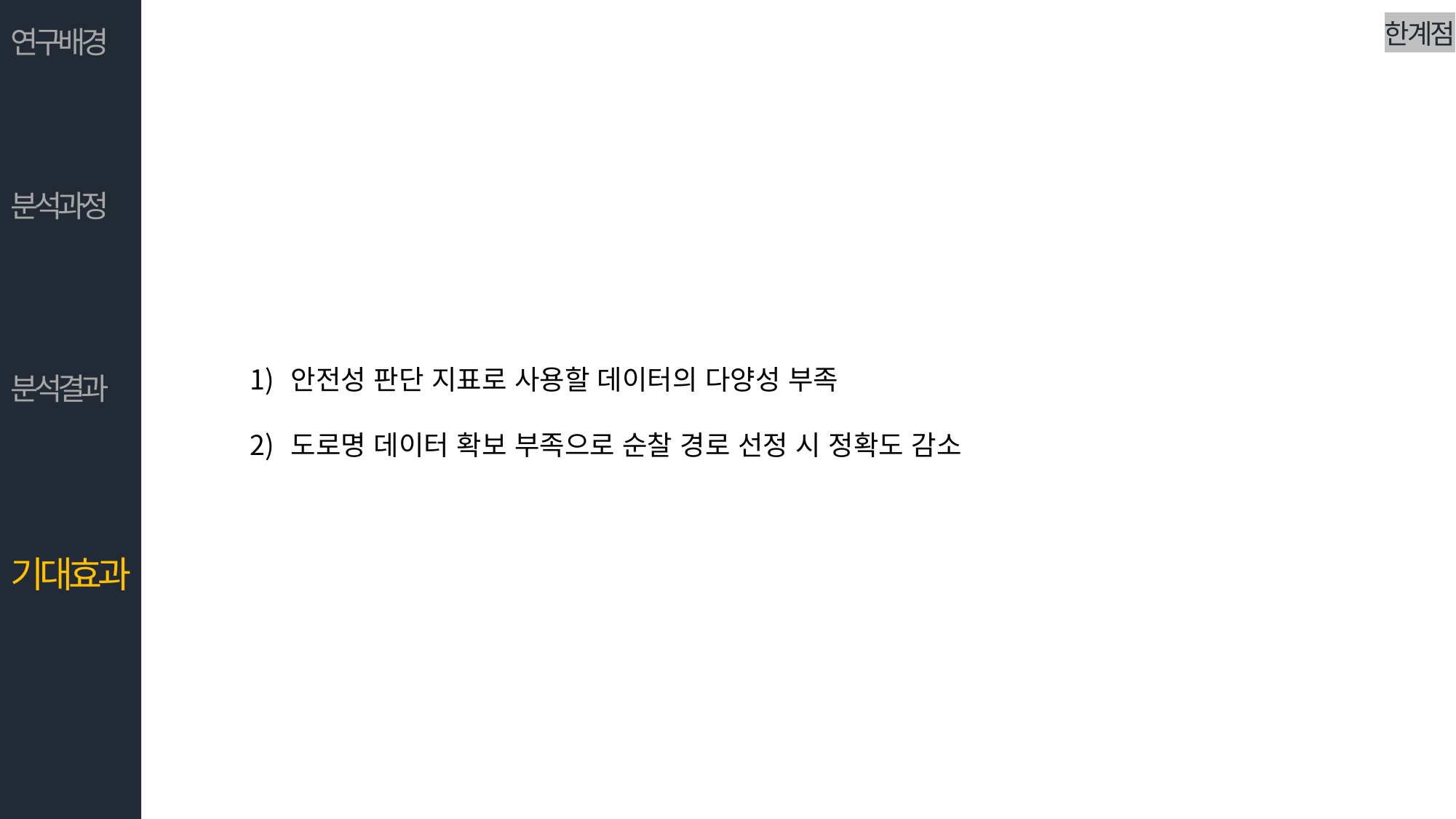

한계점
연구배경
분석과정
안전성 판단 지표로 사용할 데이터의 다양성 부족

도로명 데이터 확보 부족으로 순찰 경로 선정 시 정확도 감소
분석결과
기대효과